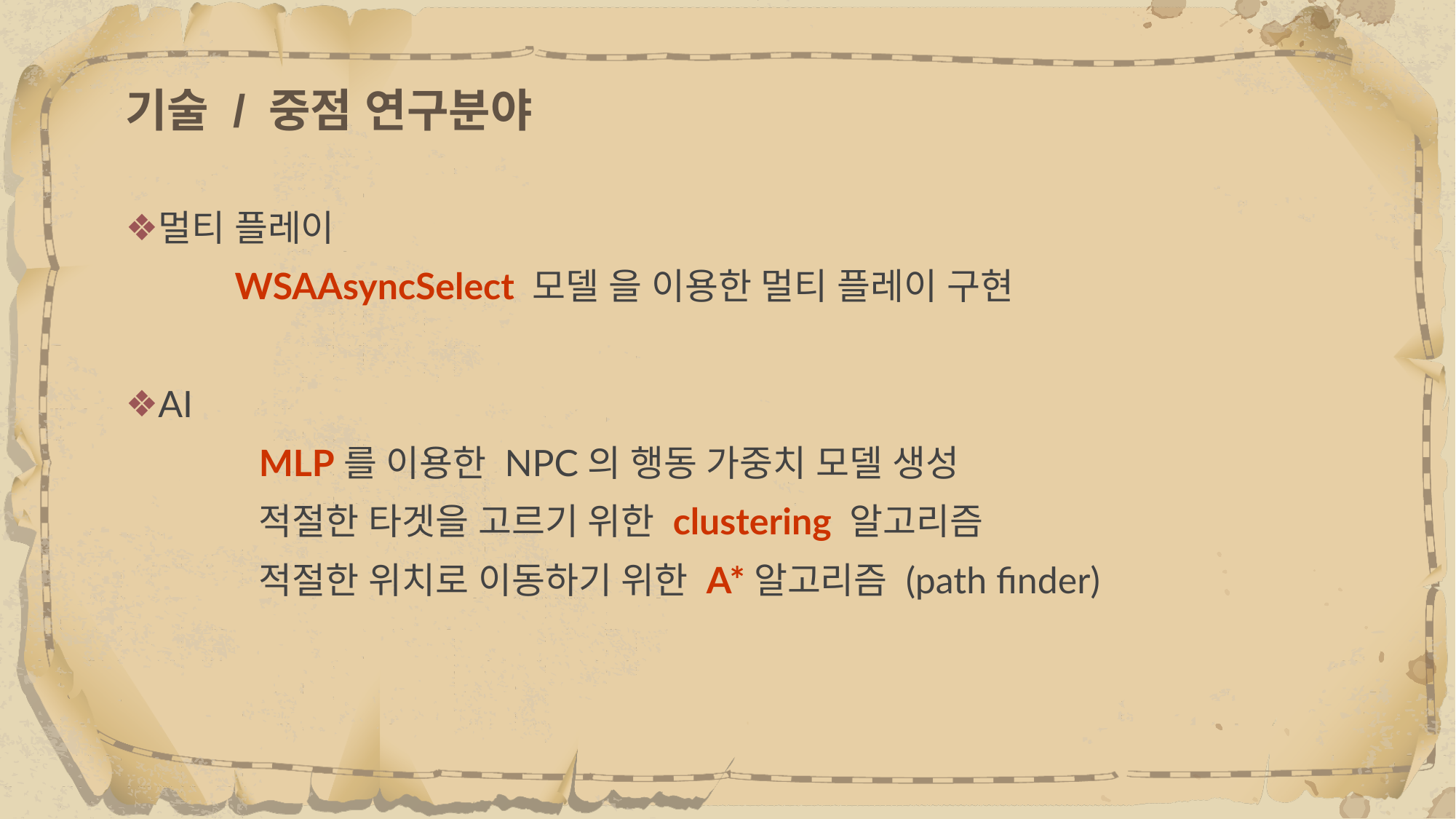

# 기술 / 중점 연구분야
멀티 플레이
	WSAAsyncSelect 모델 을 이용한 멀티 플레이 구현

AI
	MLP를 이용한 NPC의 행동 가중치 모델 생성
	적절한 타겟을 고르기 위한 clustering 알고리즘
	적절한 위치로 이동하기 위한 A*알고리즘 (path finder)